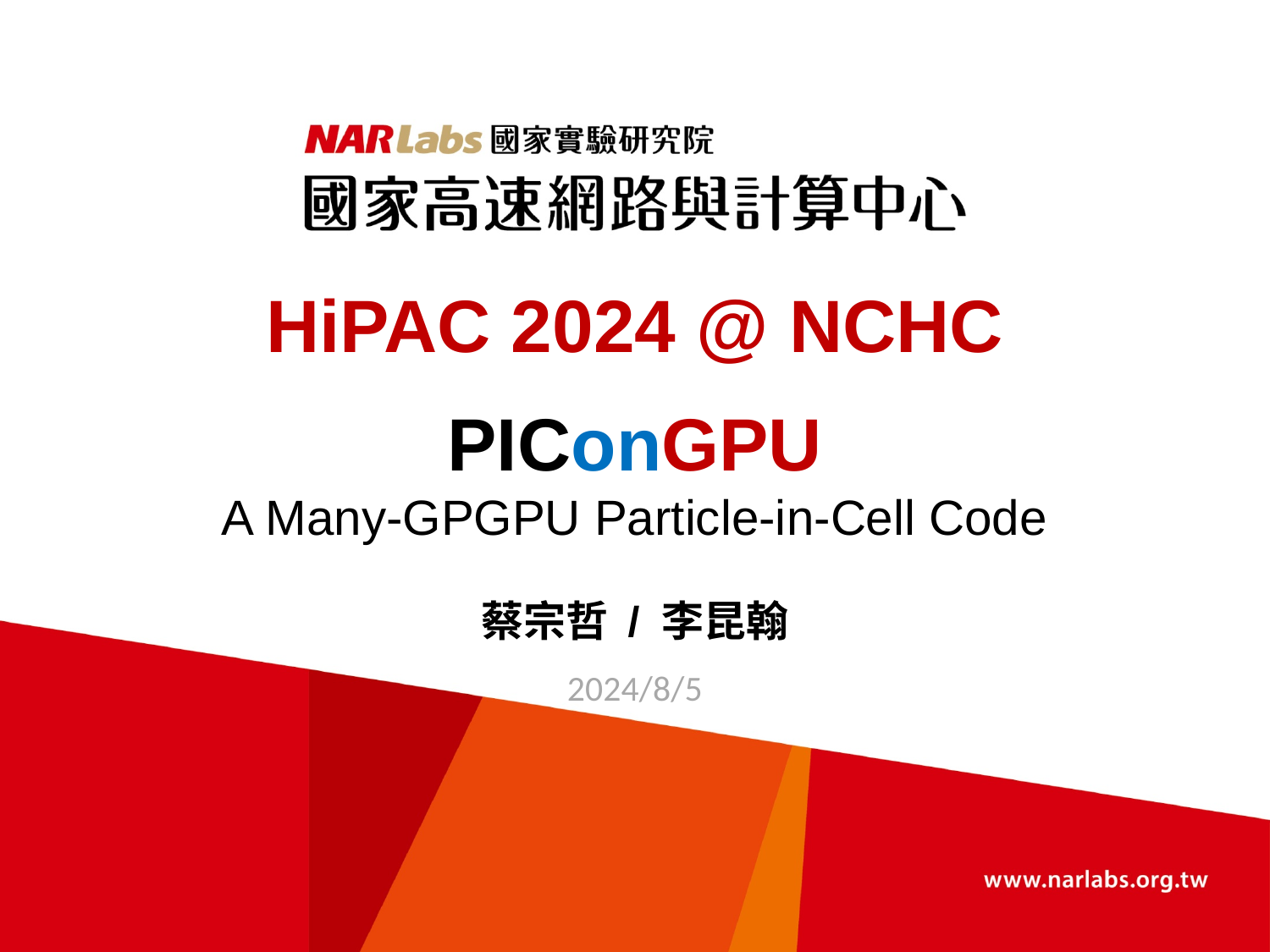

# HiPAC 2024 @ NCHC PIConGPU A Many-GPGPU Particle-in-Cell Code
蔡宗哲 / 李昆翰
2024/8/5